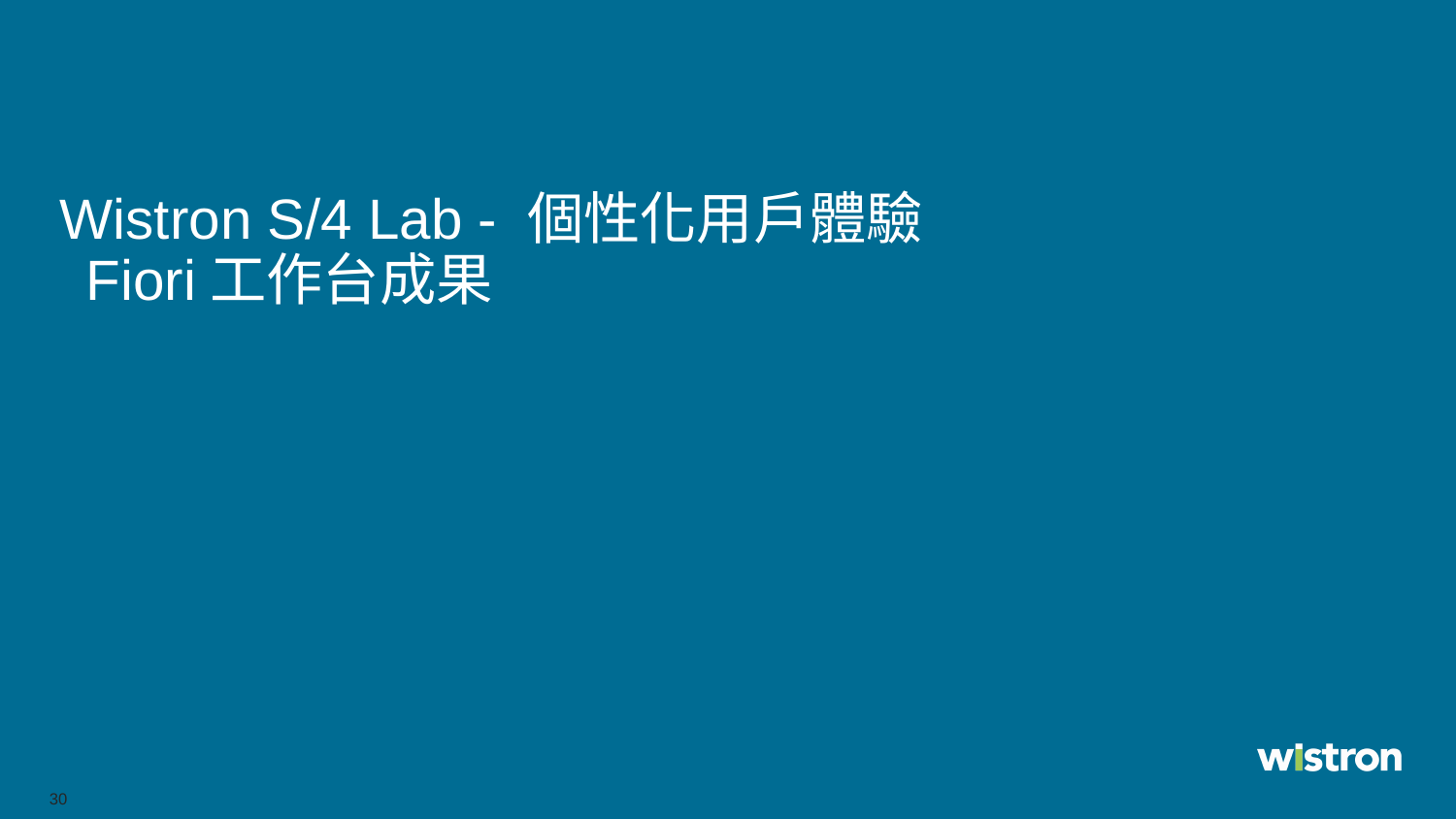

# Wistron S/4 Lab - 個性化用戶體驗 Fiori工作台成果
30